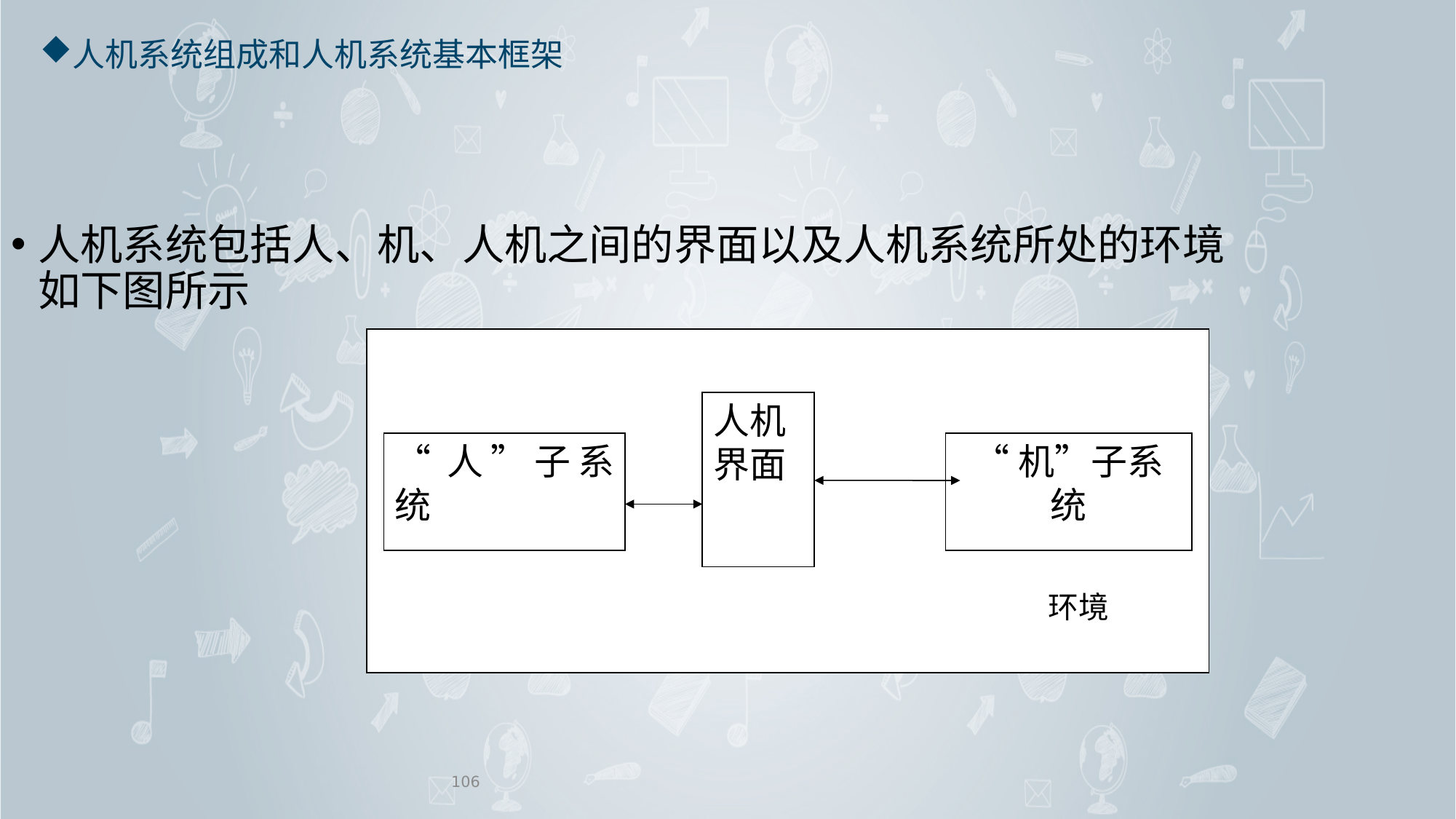

# 人机系统组成和人机系统基本框架
人机系统包括人、机、人机之间的界面以及人机系统所处的环境如下图所示

人机
界面
“人”子系统
“机”子系统

环境

106